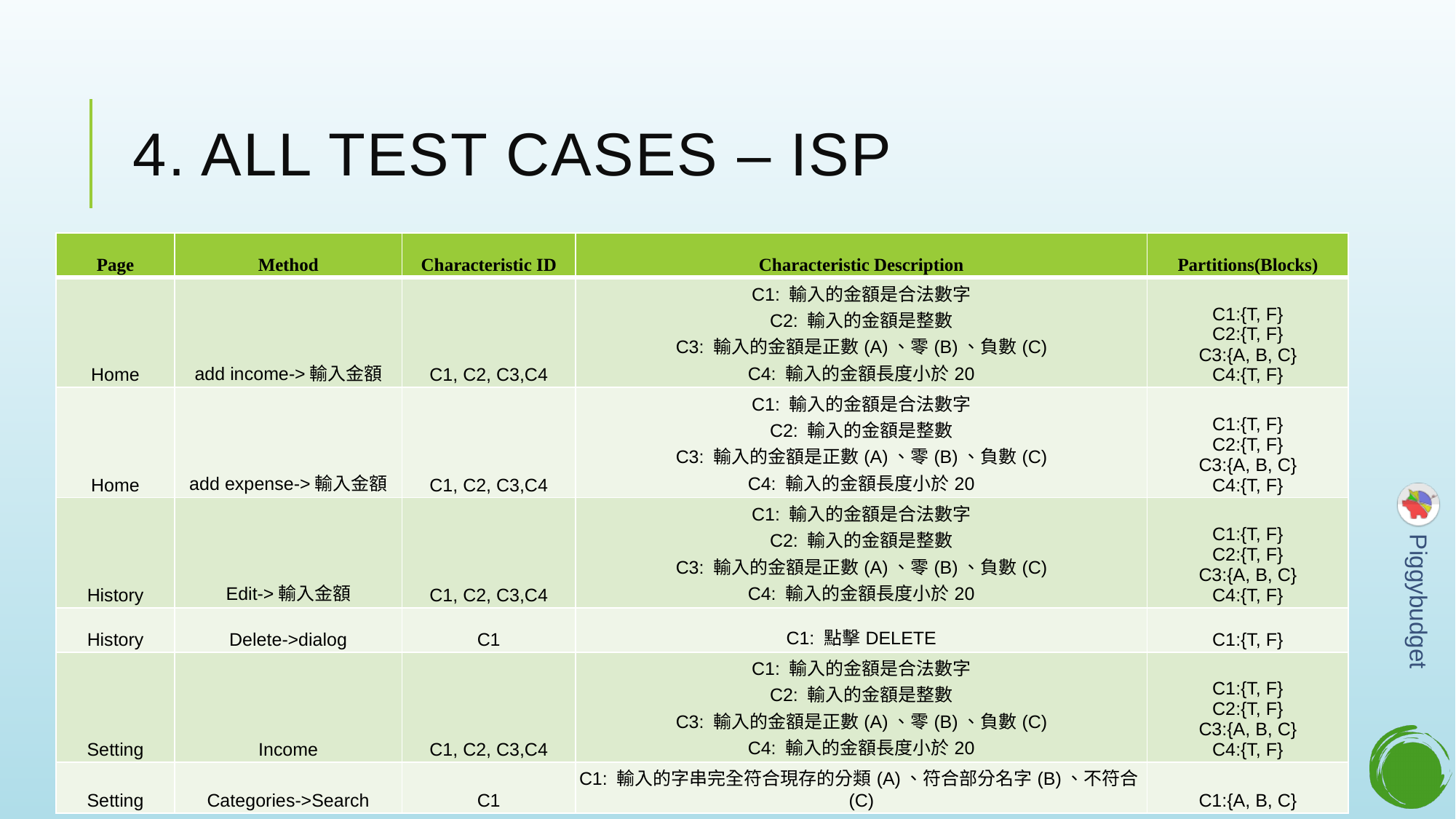

# 4. All test cases – ISP
| Page | Method | Characteristic ID | Characteristic Description | Partitions(Blocks) |
| --- | --- | --- | --- | --- |
| Home | add income->輸入金額 | C1, C2, C3,C4 | C1: 輸入的金額是合法數字 C2: 輸入的金額是整數 C3: 輸入的金額是正數(A)、零(B)、負數(C) C4: 輸入的金額長度小於20 | C1:{T, F} C2:{T, F} C3:{A, B, C} C4:{T, F} |
| Home | add expense->輸入金額 | C1, C2, C3,C4 | C1: 輸入的金額是合法數字 C2: 輸入的金額是整數 C3: 輸入的金額是正數(A)、零(B)、負數(C) C4: 輸入的金額長度小於20 | C1:{T, F} C2:{T, F} C3:{A, B, C} C4:{T, F} |
| History | Edit->輸入金額 | C1, C2, C3,C4 | C1: 輸入的金額是合法數字 C2: 輸入的金額是整數 C3: 輸入的金額是正數(A)、零(B)、負數(C) C4: 輸入的金額長度小於20 | C1:{T, F} C2:{T, F} C3:{A, B, C} C4:{T, F} |
| History | Delete->dialog | C1 | C1: 點擊DELETE | C1:{T, F} |
| Setting | Income | C1, C2, C3,C4 | C1: 輸入的金額是合法數字 C2: 輸入的金額是整數 C3: 輸入的金額是正數(A)、零(B)、負數(C) C4: 輸入的金額長度小於20 | C1:{T, F} C2:{T, F} C3:{A, B, C} C4:{T, F} |
| Setting | Categories->Search | C1 | C1: 輸入的字串完全符合現存的分類(A)、符合部分名字(B)、不符合(C) | C1:{A, B, C} |
11